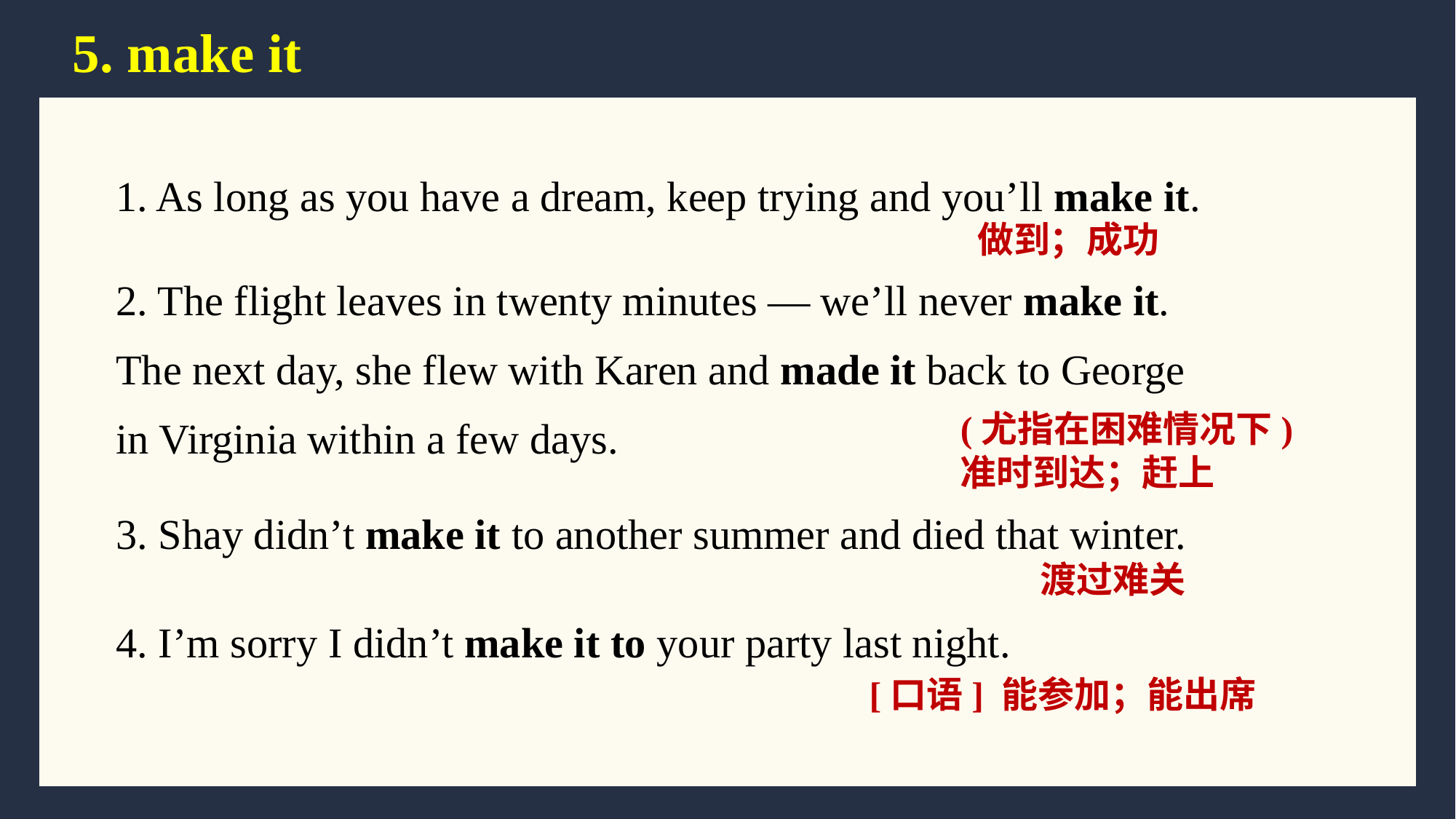

# 5. make it

1. As long as you have a dream, keep trying and you’ll make it.
 做到；成功
2. The flight leaves in twenty minutes — we’ll never make it.
The next day, she flew with Karen and made it back to George in Virginia within a few days.
(尤指在困难情况下) 准时到达；赶上
3. Shay didn’t make it to another summer and died that winter.
渡过难关
4. I’m sorry I didn’t make it to your party last night.
[口语] 能参加；能出席